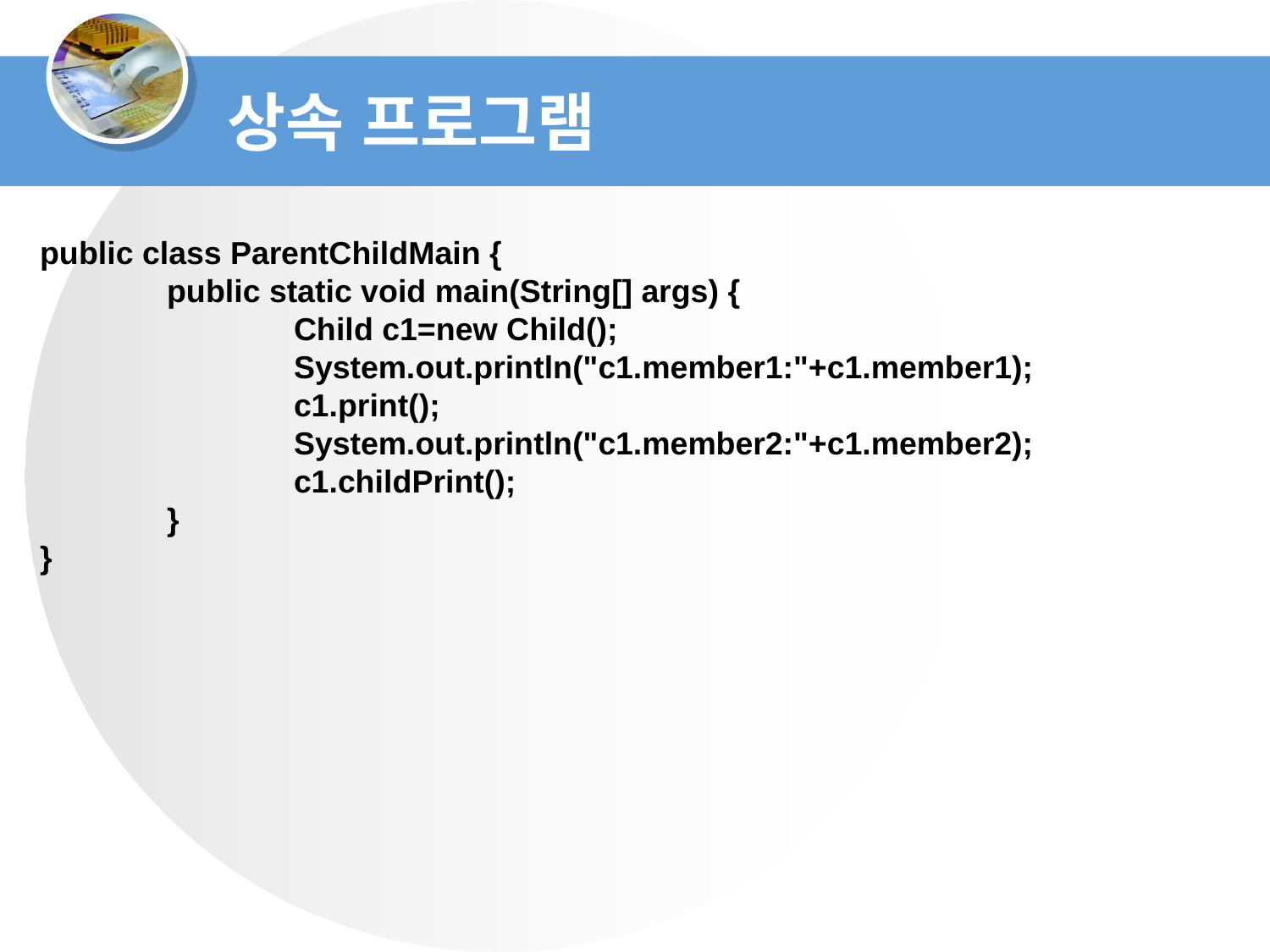

상속 프로그램
public class ParentChildMain {
	public static void main(String[] args) {
		Child c1=new Child();
		System.out.println("c1.member1:"+c1.member1);
		c1.print();
		System.out.println("c1.member2:"+c1.member2);
		c1.childPrint();
	}
}